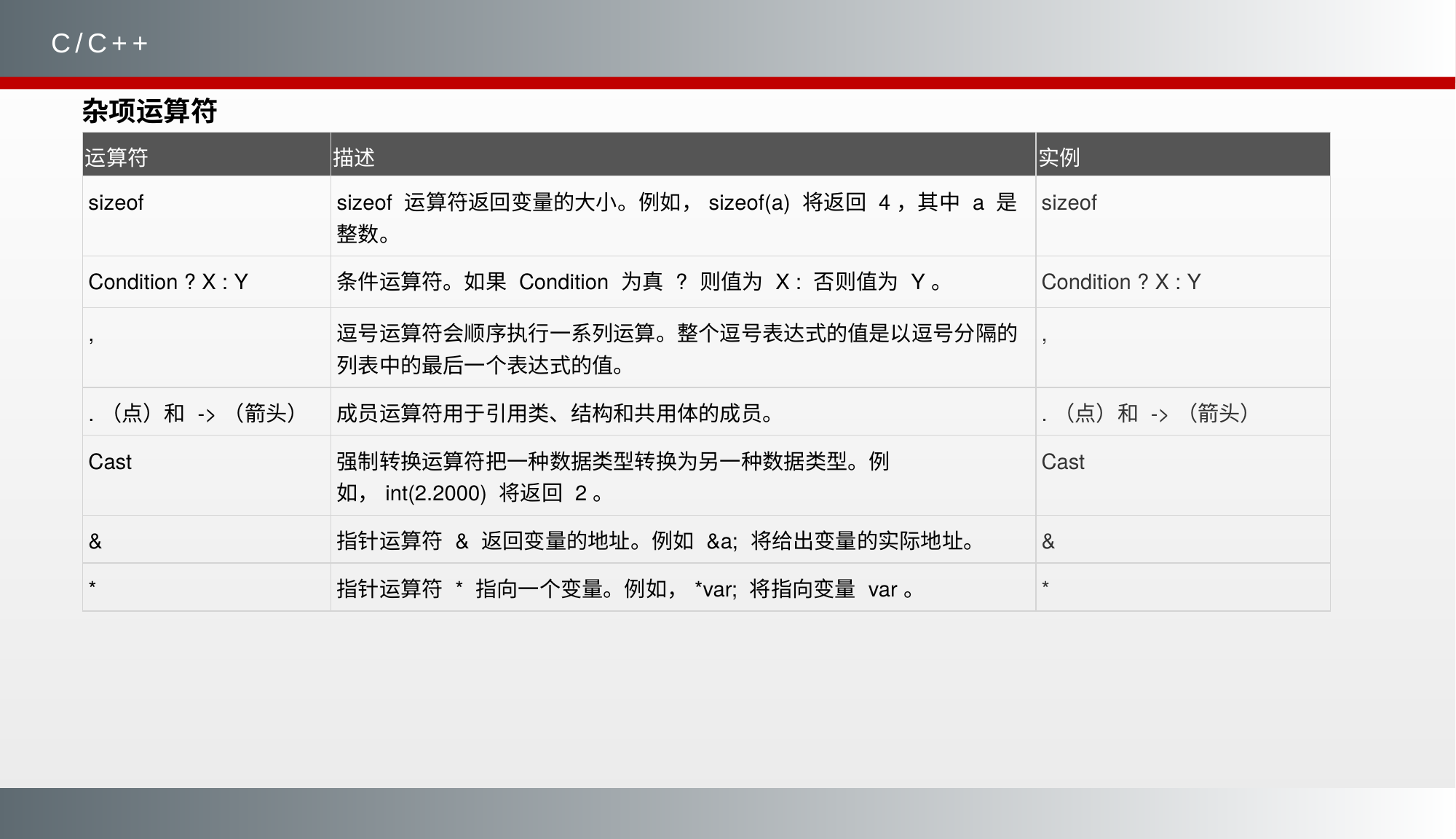

C/C++
杂项运算符
| 运算符 | 描述 | 实例 |
| --- | --- | --- |
| sizeof | sizeof 运算符返回变量的大小。例如，sizeof(a) 将返回 4，其中 a 是整数。 | sizeof |
| Condition ? X : Y | 条件运算符。如果 Condition 为真 ? 则值为 X : 否则值为 Y。 | Condition ? X : Y |
| , | 逗号运算符会顺序执行一系列运算。整个逗号表达式的值是以逗号分隔的列表中的最后一个表达式的值。 | , |
| .（点）和 ->（箭头） | 成员运算符用于引用类、结构和共用体的成员。 | .（点）和 ->（箭头） |
| Cast | 强制转换运算符把一种数据类型转换为另一种数据类型。例如，int(2.2000) 将返回 2。 | Cast |
| & | 指针运算符 & 返回变量的地址。例如 &a; 将给出变量的实际地址。 | & |
| \* | 指针运算符 \* 指向一个变量。例如，\*var; 将指向变量 var。 | \* |